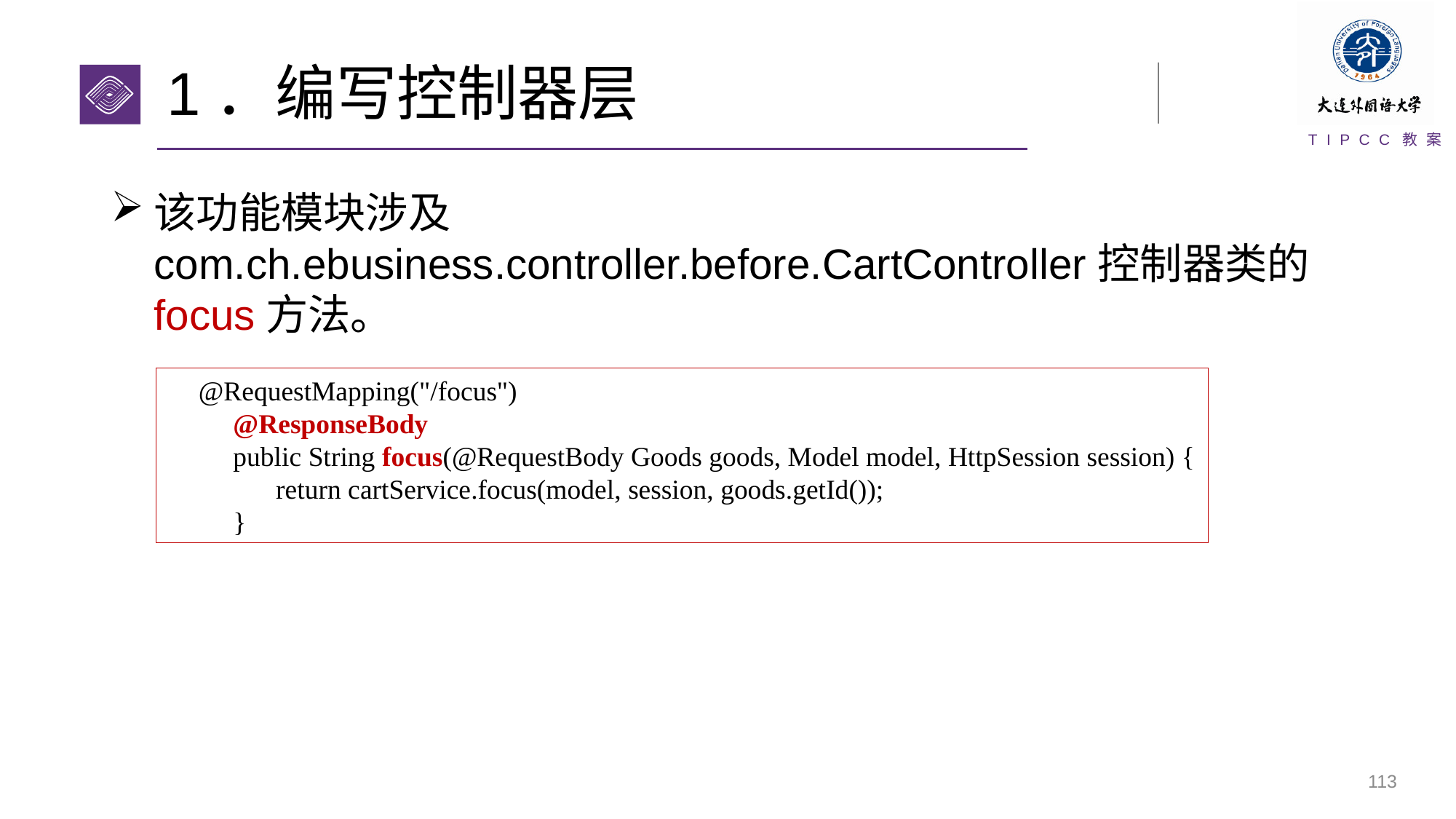

# 1．编写控制器层
该功能模块涉及com.ch.ebusiness.controller.before.CartController控制器类的focus方法。
@RequestMapping("/focus")
     @ResponseBody
     public String focus(@RequestBody Goods goods, Model model, HttpSession session) {
	return cartService.focus(model, session, goods.getId());
     }
113